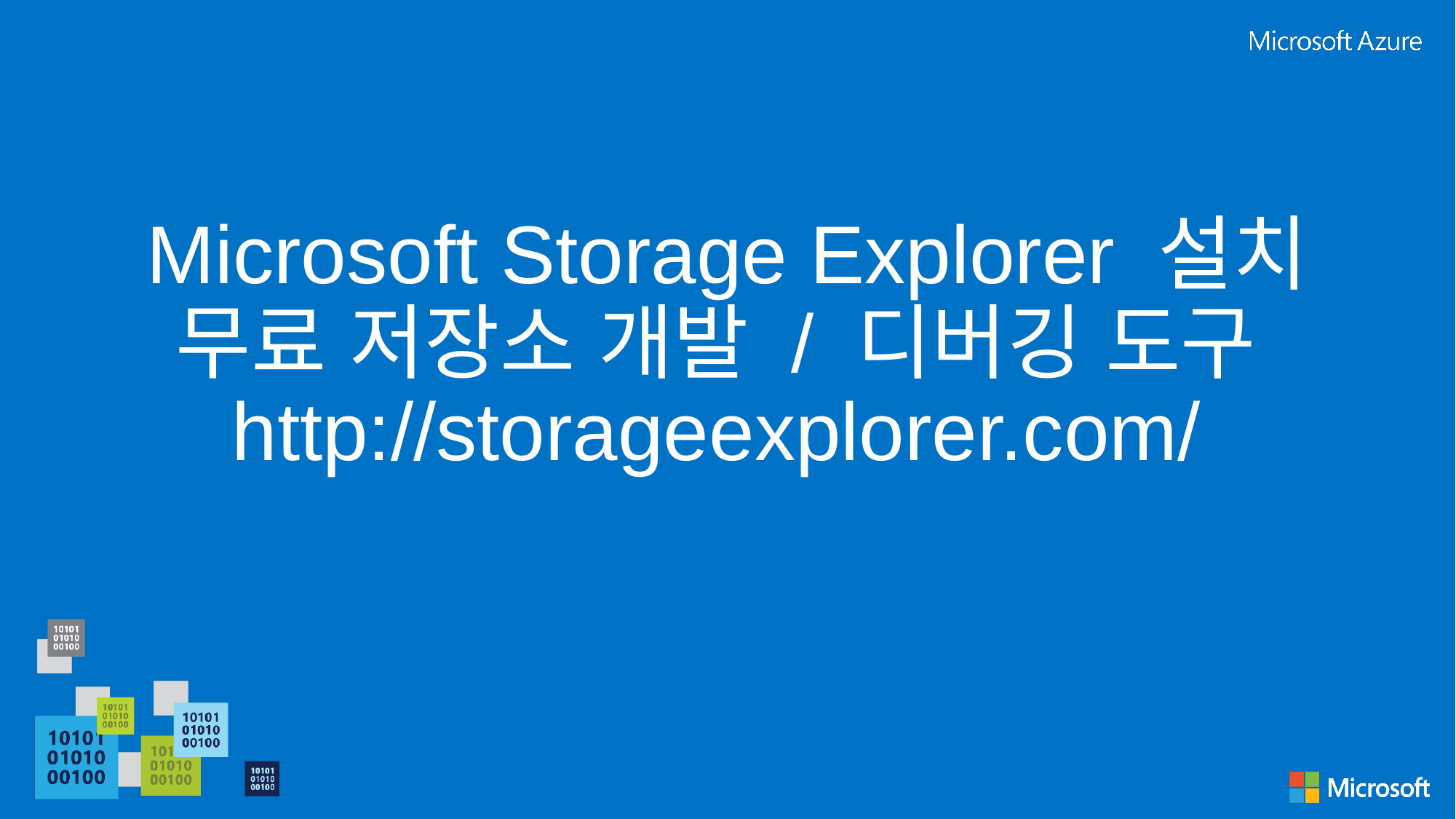

# Microsoft Storage Explorer 설치 무료 저장소 개발 / 디버깅 도구 http://storageexplorer.com/